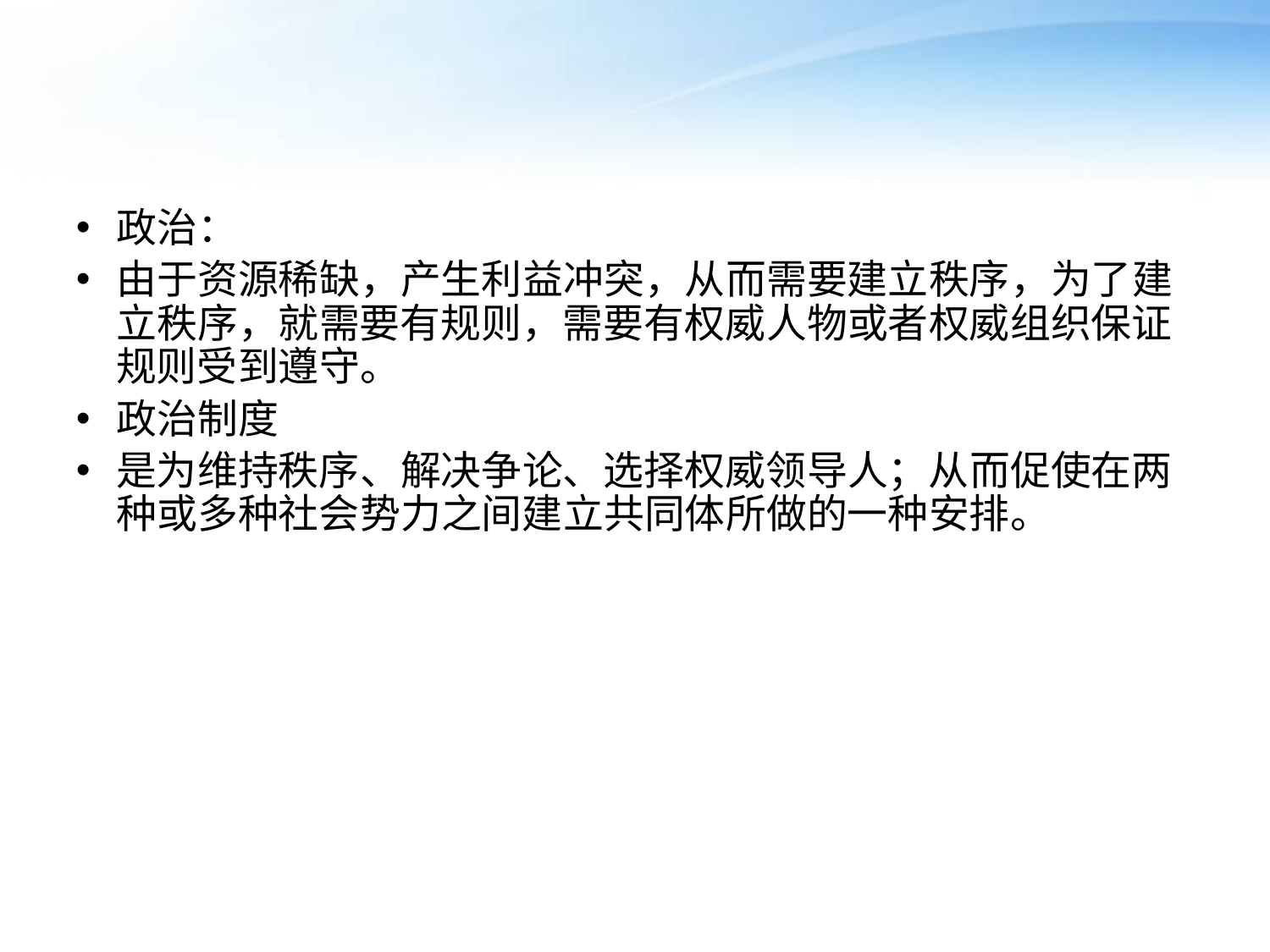

#
政治：
由于资源稀缺，产生利益冲突，从而需要建立秩序，为了建立秩序，就需要有规则，需要有权威人物或者权威组织保证规则受到遵守。
政治制度
是为维持秩序、解决争论、选择权威领导人；从而促使在两种或多种社会势力之间建立共同体所做的一种安排。